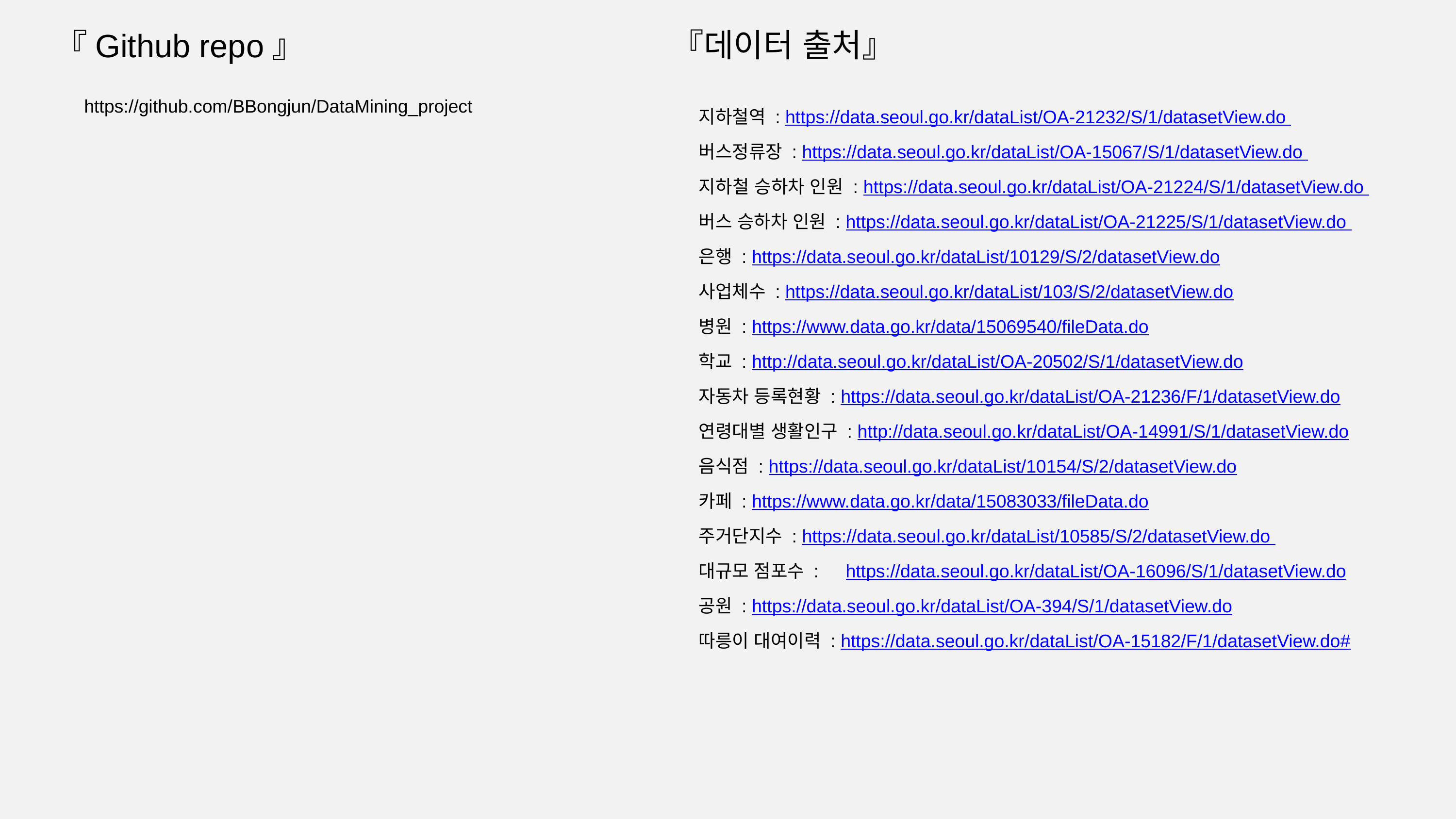

『데이터 출처』
『Github repo』
https://github.com/BBongjun/DataMining_project

지하철역 : https://data.seoul.go.kr/dataList/OA-21232/S/1/datasetView.do
버스정류장 : https://data.seoul.go.kr/dataList/OA-15067/S/1/datasetView.do
지하철 승하차 인원 : https://data.seoul.go.kr/dataList/OA-21224/S/1/datasetView.do
버스 승하차 인원 : https://data.seoul.go.kr/dataList/OA-21225/S/1/datasetView.do
은행 : https://data.seoul.go.kr/dataList/10129/S/2/datasetView.do
사업체수 : https://data.seoul.go.kr/dataList/103/S/2/datasetView.do
병원 : https://www.data.go.kr/data/15069540/fileData.do
학교 : http://data.seoul.go.kr/dataList/OA-20502/S/1/datasetView.do
자동차 등록현황 : https://data.seoul.go.kr/dataList/OA-21236/F/1/datasetView.do
연령대별 생활인구 : http://data.seoul.go.kr/dataList/OA-14991/S/1/datasetView.do
음식점 : https://data.seoul.go.kr/dataList/10154/S/2/datasetView.do
카페 : https://www.data.go.kr/data/15083033/fileData.do
주거단지수 : https://data.seoul.go.kr/dataList/10585/S/2/datasetView.do
대규모 점포수 :　https://data.seoul.go.kr/dataList/OA-16096/S/1/datasetView.do
공원 : https://data.seoul.go.kr/dataList/OA-394/S/1/datasetView.do
따릉이 대여이력 : https://data.seoul.go.kr/dataList/OA-15182/F/1/datasetView.do#